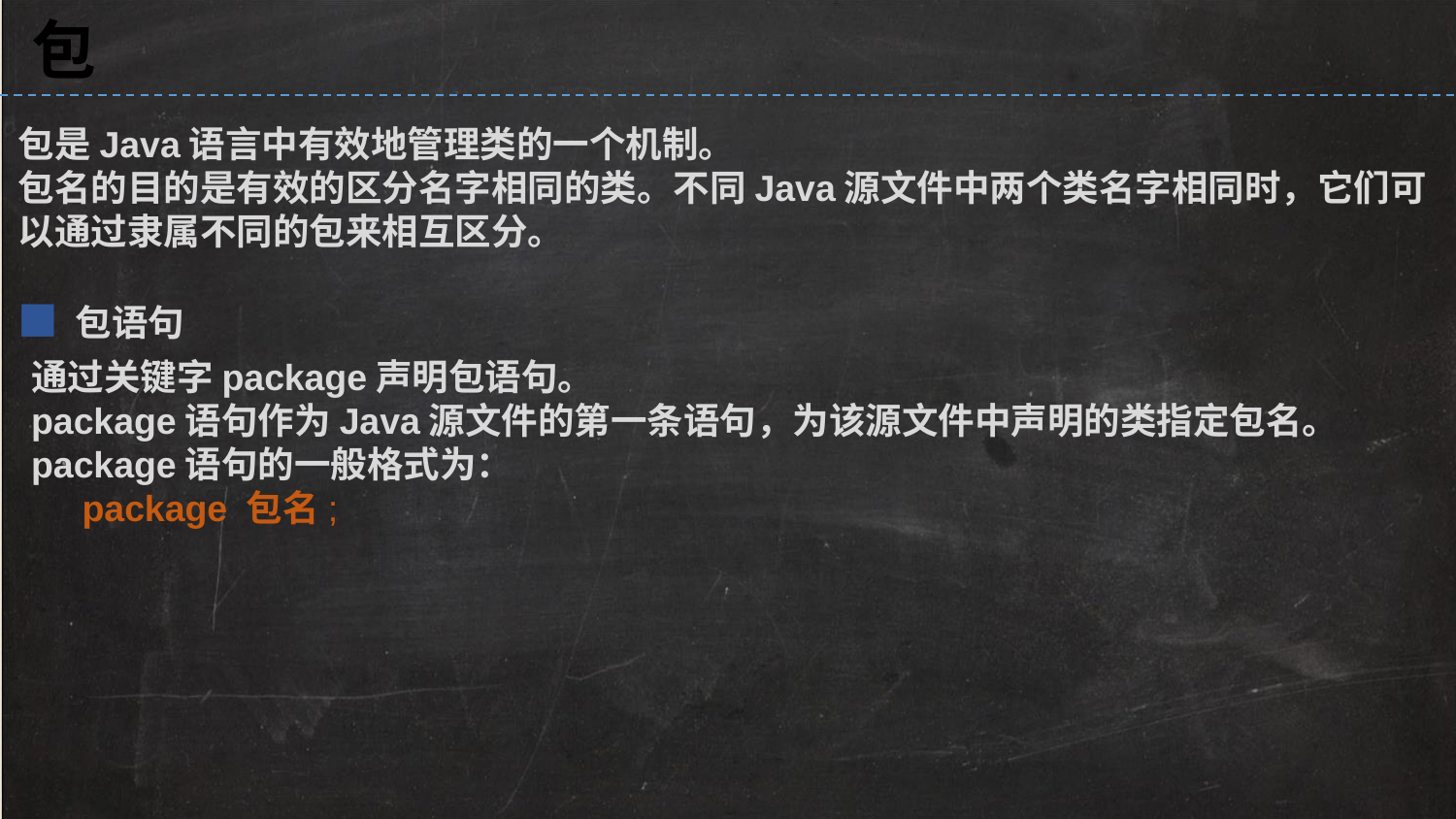

包
包是Java语言中有效地管理类的一个机制。
包名的目的是有效的区分名字相同的类。不同Java源文件中两个类名字相同时，它们可以通过隶属不同的包来相互区分。

■ 包语句

通过关键字package声明包语句。
package语句作为Java源文件的第一条语句，为该源文件中声明的类指定包名。
package语句的一般格式为：
     package 包名;